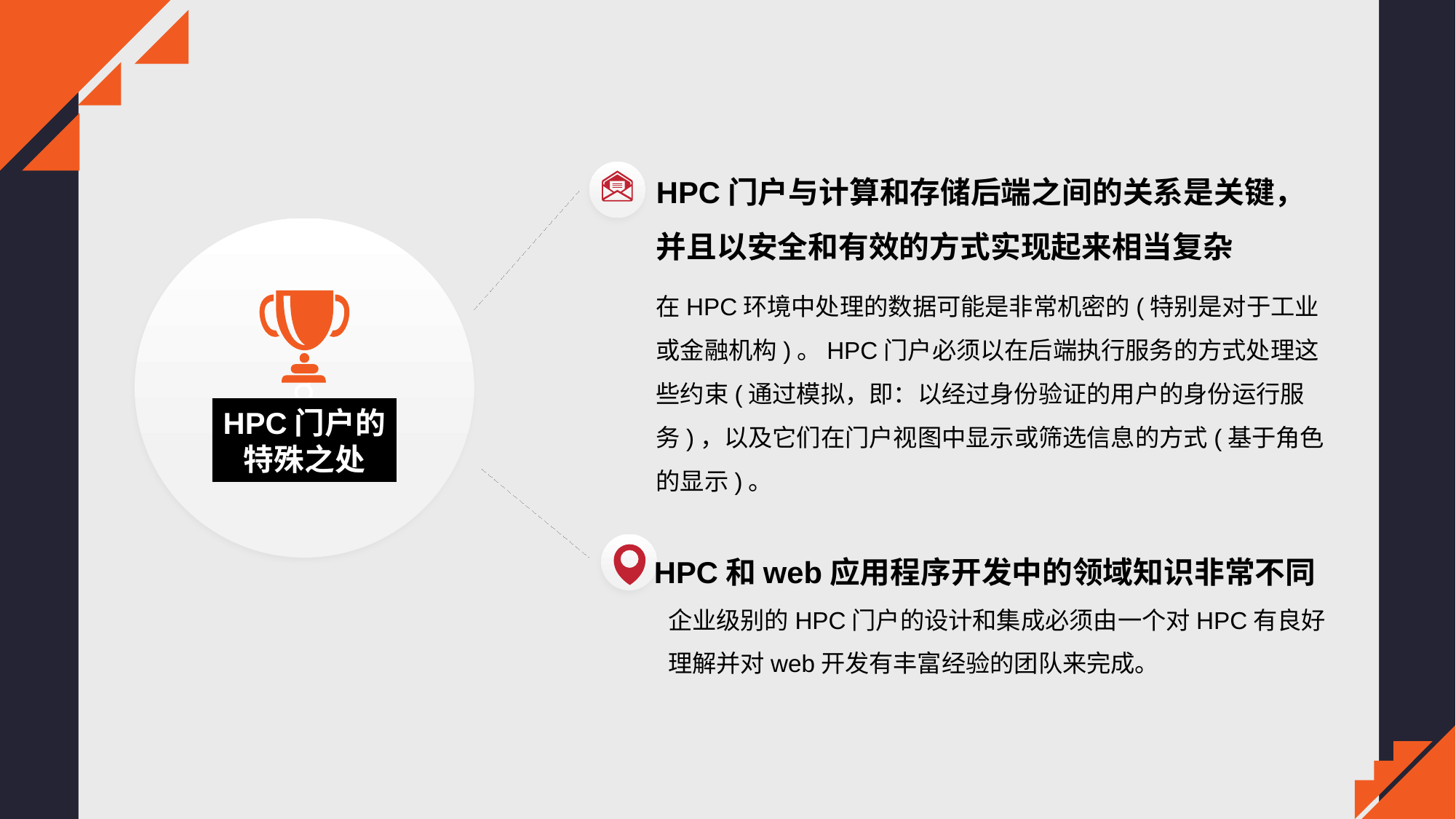

HPC门户与计算和存储后端之间的关系是关键，并且以安全和有效的方式实现起来相当复杂

☌
在HPC环境中处理的数据可能是非常机密的(特别是对于工业或金融机构)。HPC门户必须以在后端执行服务的方式处理这些约束(通过模拟，即：以经过身份验证的用户的身份运行服务)，以及它们在门户视图中显示或筛选信息的方式(基于角色的显示)。

HPC门户的
特殊之处
HPC和web应用程序开发中的领域知识非常不同

企业级别的HPC门户的设计和集成必须由一个对HPC有良好理解并对web开发有丰富经验的团队来完成。